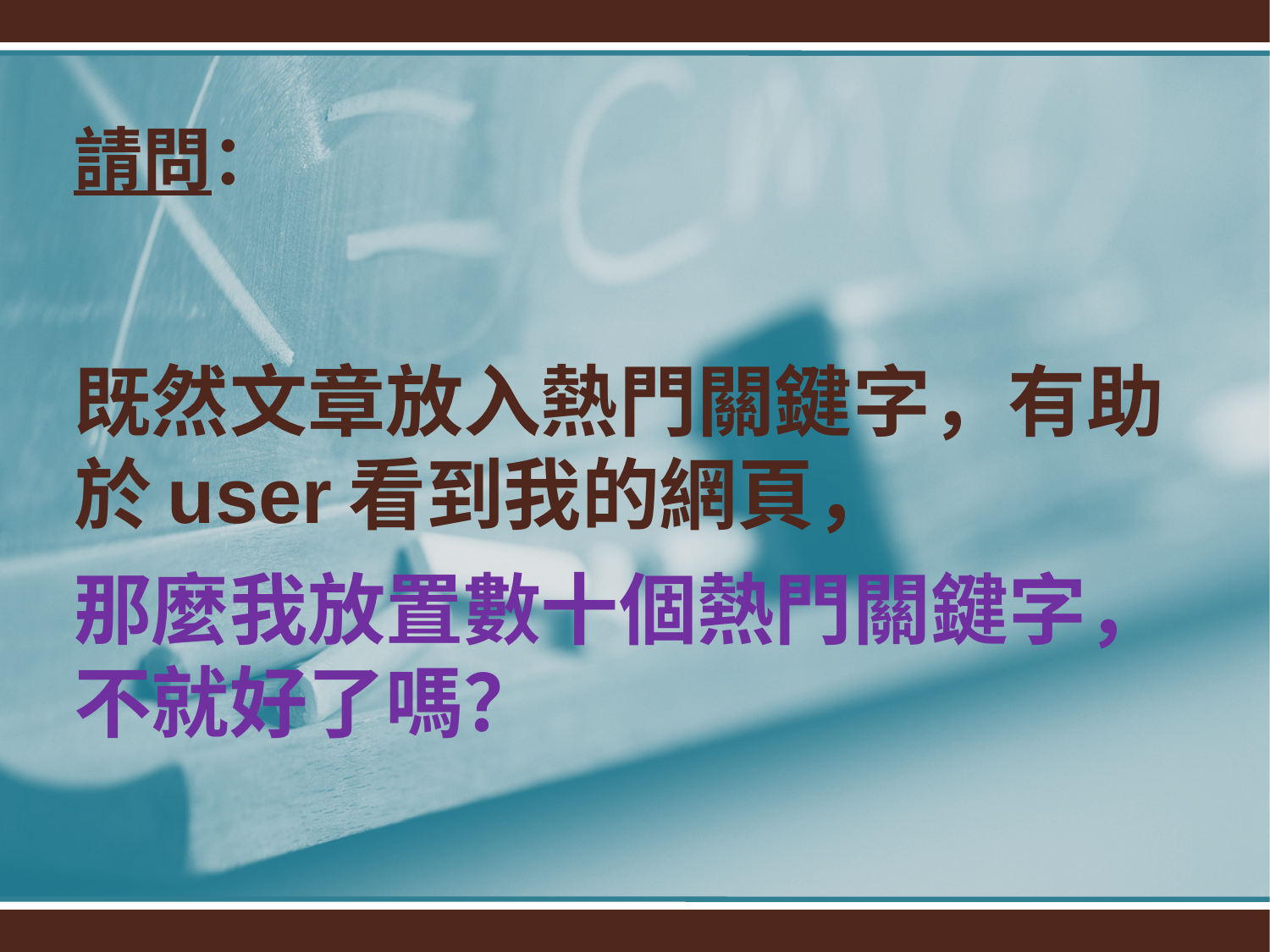

請問：

既然文章放入熱門關鍵字，有助於user看到我的網頁，
那麼我放置數十個熱門關鍵字，不就好了嗎？